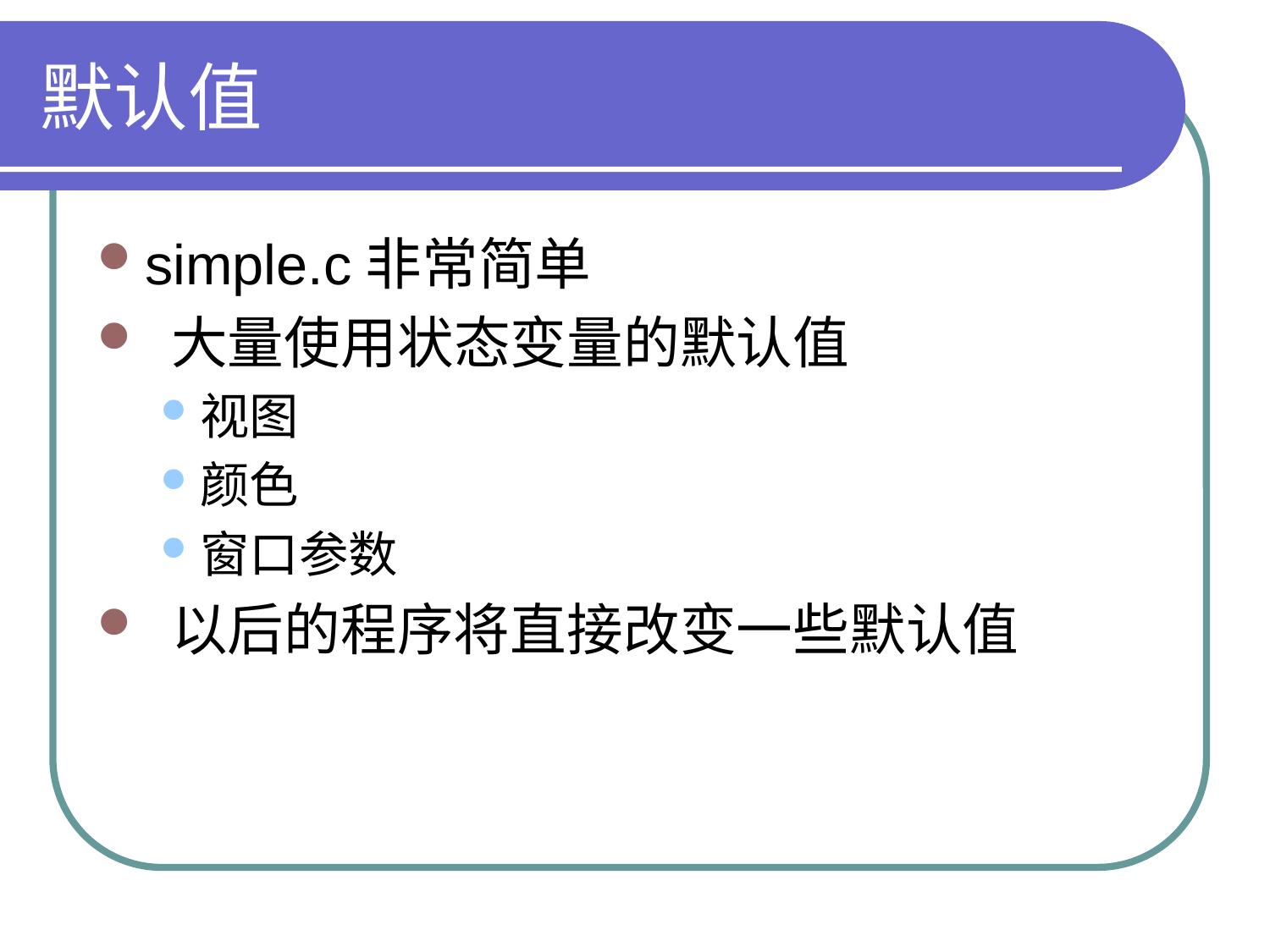

# 默认值
simple.c非常简单
 大量使用状态变量的默认值
视图
颜色
窗口参数
 以后的程序将直接改变一些默认值